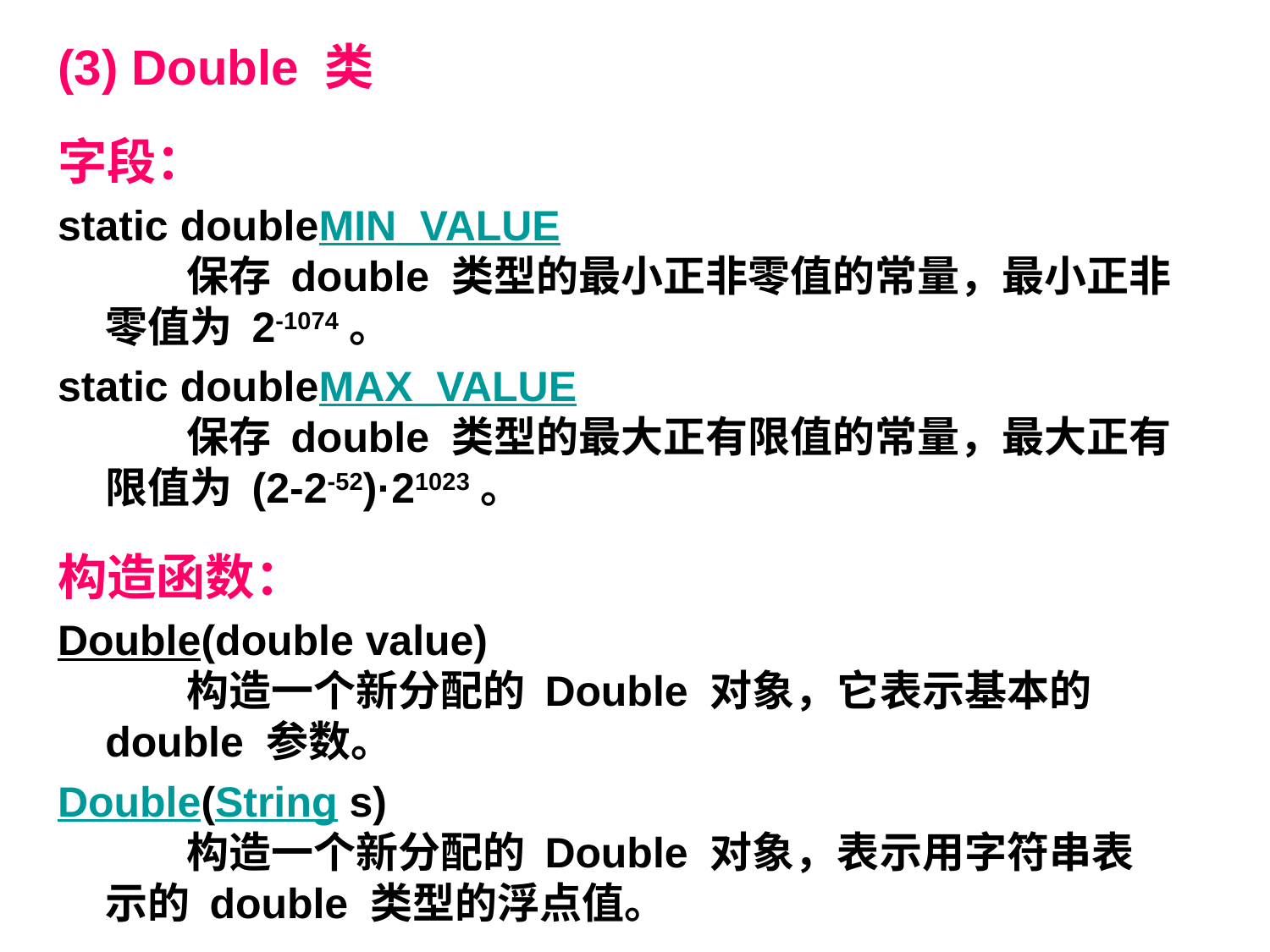

# (3) Double 类
字段：
static doubleMIN_VALUE
      保存 double 类型的最小正非零值的常量，最小正非零值为 2-1074。
static doubleMAX_VALUE
      保存 double 类型的最大正有限值的常量，最大正有限值为 (2-2-52)·21023。

构造函数：
Double(double value)
      构造一个新分配的 Double 对象，它表示基本的 double 参数。
Double(String s)
      构造一个新分配的 Double 对象，表示用字符串表示的 double 类型的浮点值。